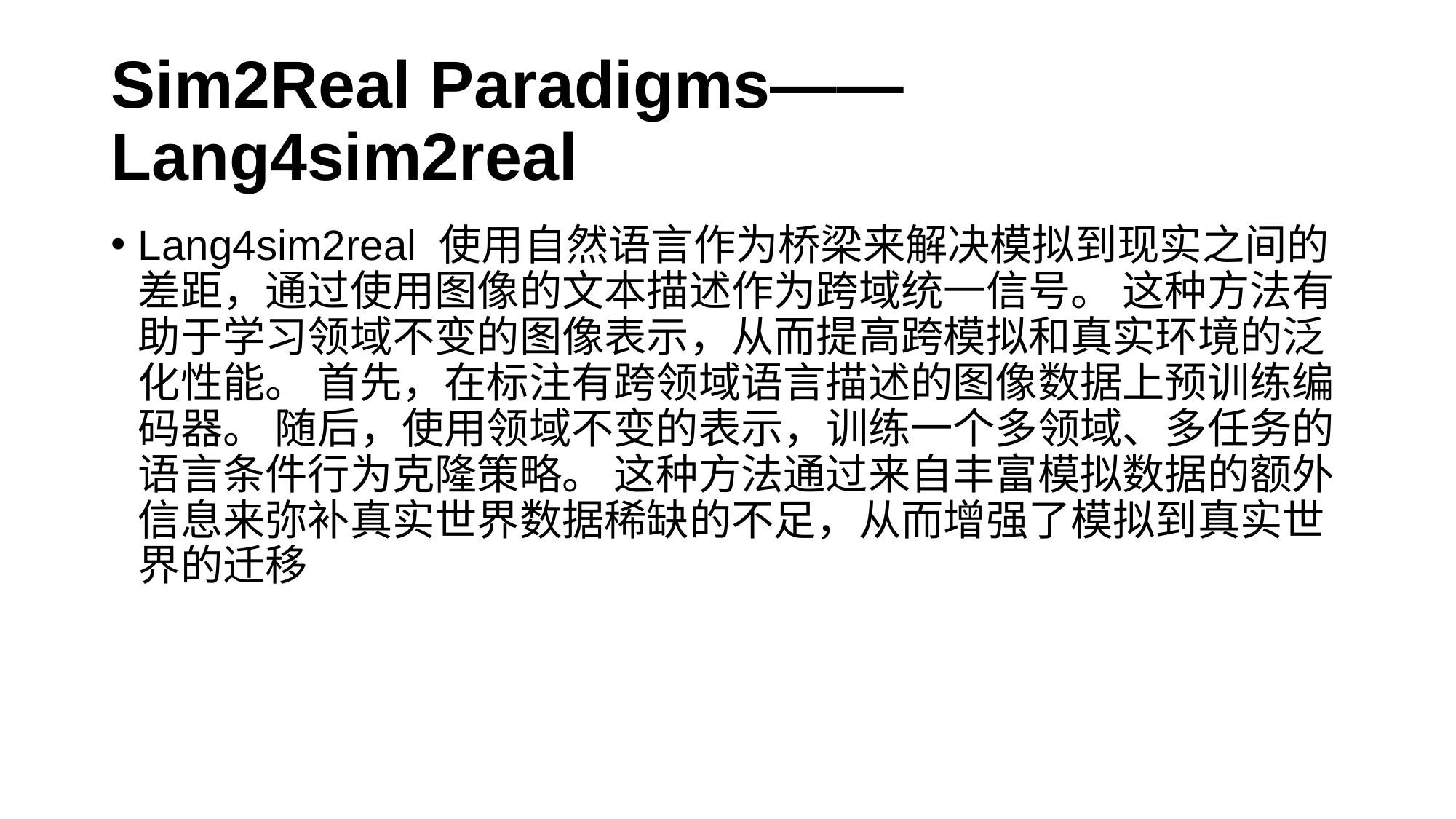

# Sim2Real Paradigms——Lang4sim2real
Lang4sim2real 使用自然语言作为桥梁来解决模拟到现实之间的差距，通过使用图像的文本描述作为跨域统一信号。 这种方法有助于学习领域不变的图像表示，从而提高跨模拟和真实环境的泛化性能。 首先，在标注有跨领域语言描述的图像数据上预训练编码器。 随后，使用领域不变的表示，训练一个多领域、多任务的语言条件行为克隆策略。 这种方法通过来自丰富模拟数据的额外信息来弥补真实世界数据稀缺的不足，从而增强了模拟到真实世界的迁移